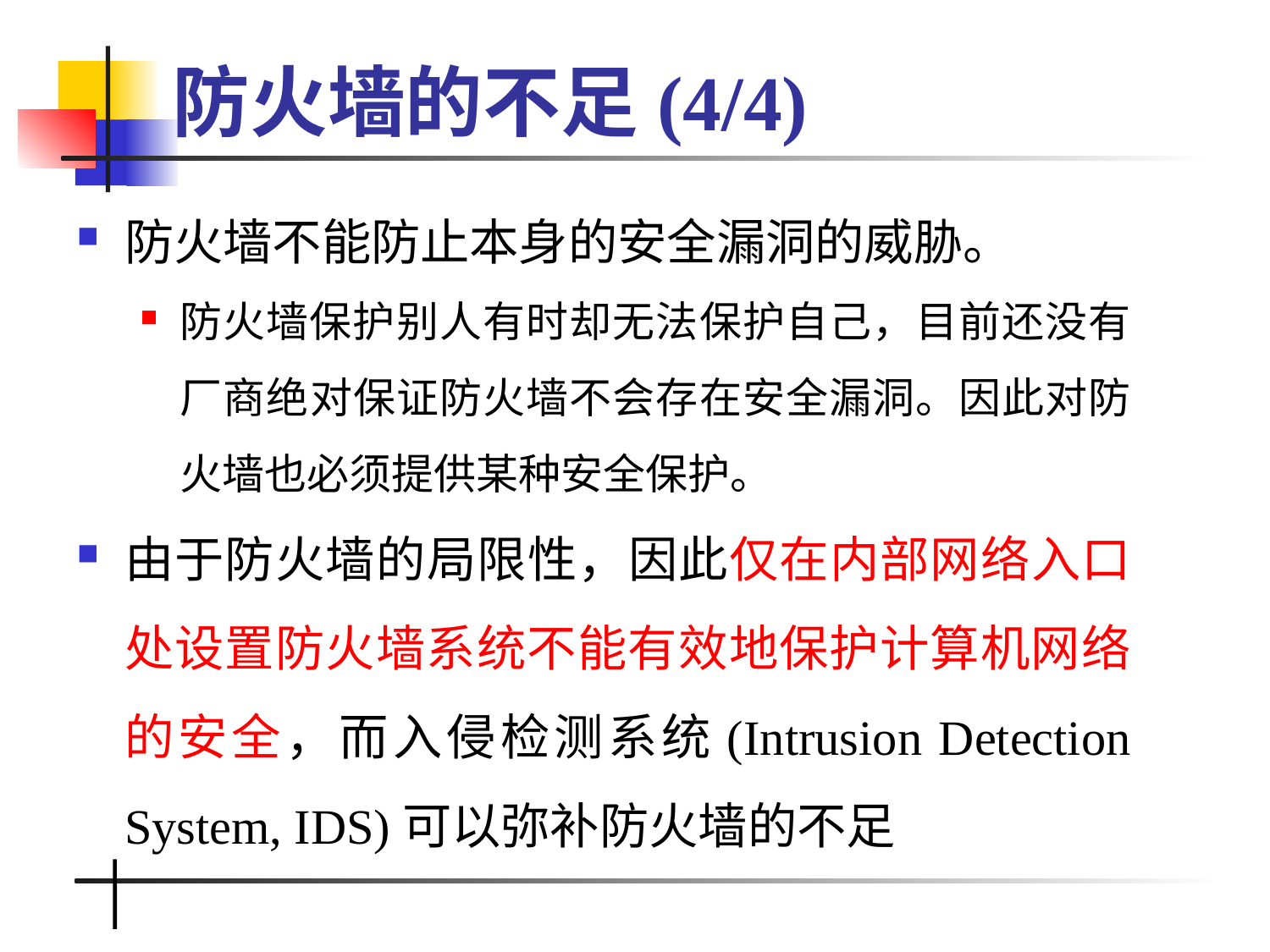

# 防火墙的不足(4/4)
防火墙不能防止本身的安全漏洞的威胁。
防火墙保护别人有时却无法保护自己，目前还没有厂商绝对保证防火墙不会存在安全漏洞。因此对防火墙也必须提供某种安全保护。
由于防火墙的局限性，因此仅在内部网络入口处设置防火墙系统不能有效地保护计算机网络的安全，而入侵检测系统(Intrusion Detection System, IDS)可以弥补防火墙的不足